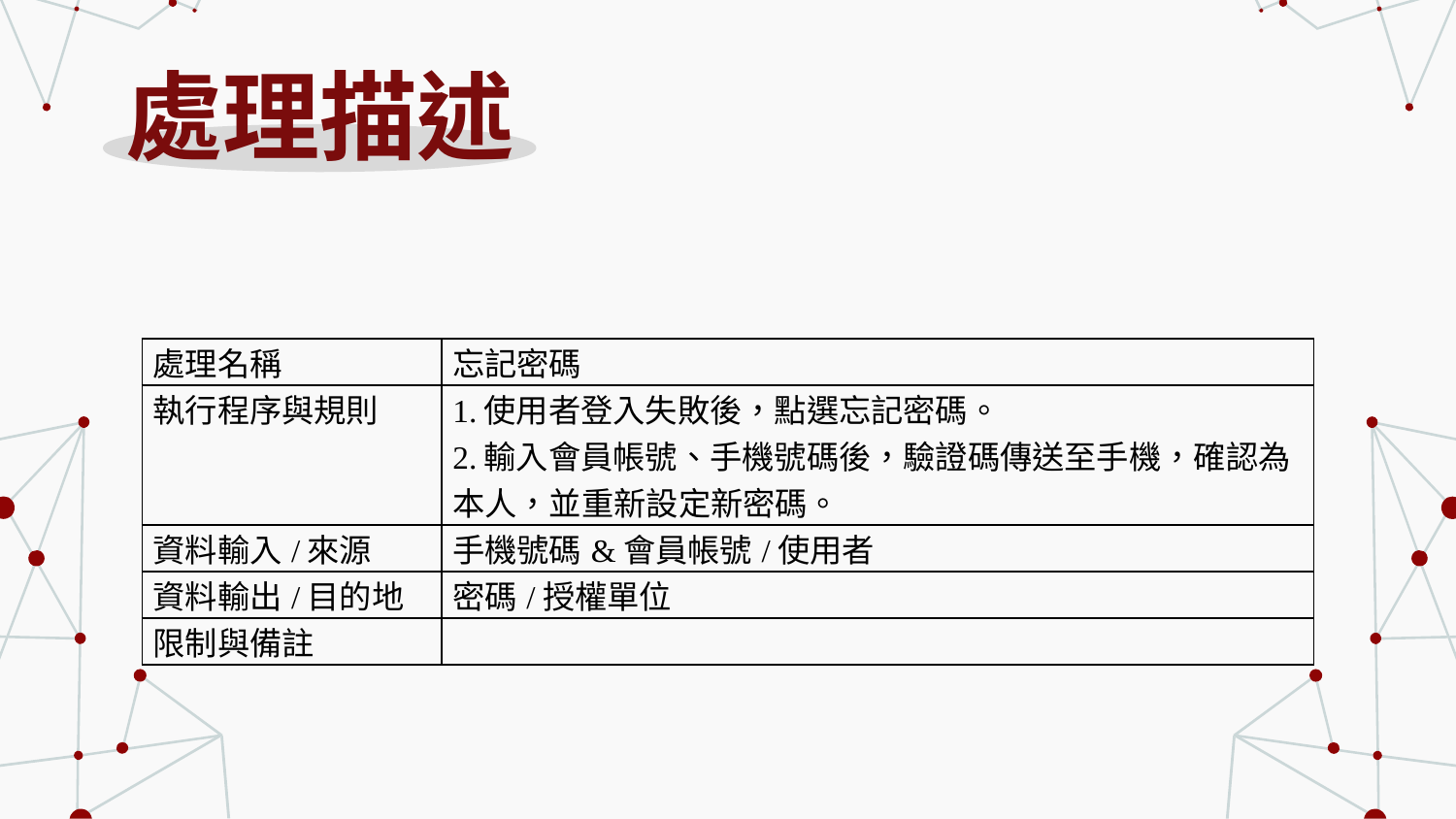

# 處理描述

| 處理名稱 | 忘記密碼 |
| --- | --- |
| 執行程序與規則 | 1.使用者登入失敗後，點選忘記密碼。 2.輸入會員帳號、手機號碼後，驗證碼傳送至手機，確認為本人，並重新設定新密碼。 |
| 資料輸入/來源 | 手機號碼&會員帳號/使用者 |
| 資料輸出/目的地 | 密碼/授權單位 |
| 限制與備註 |  |